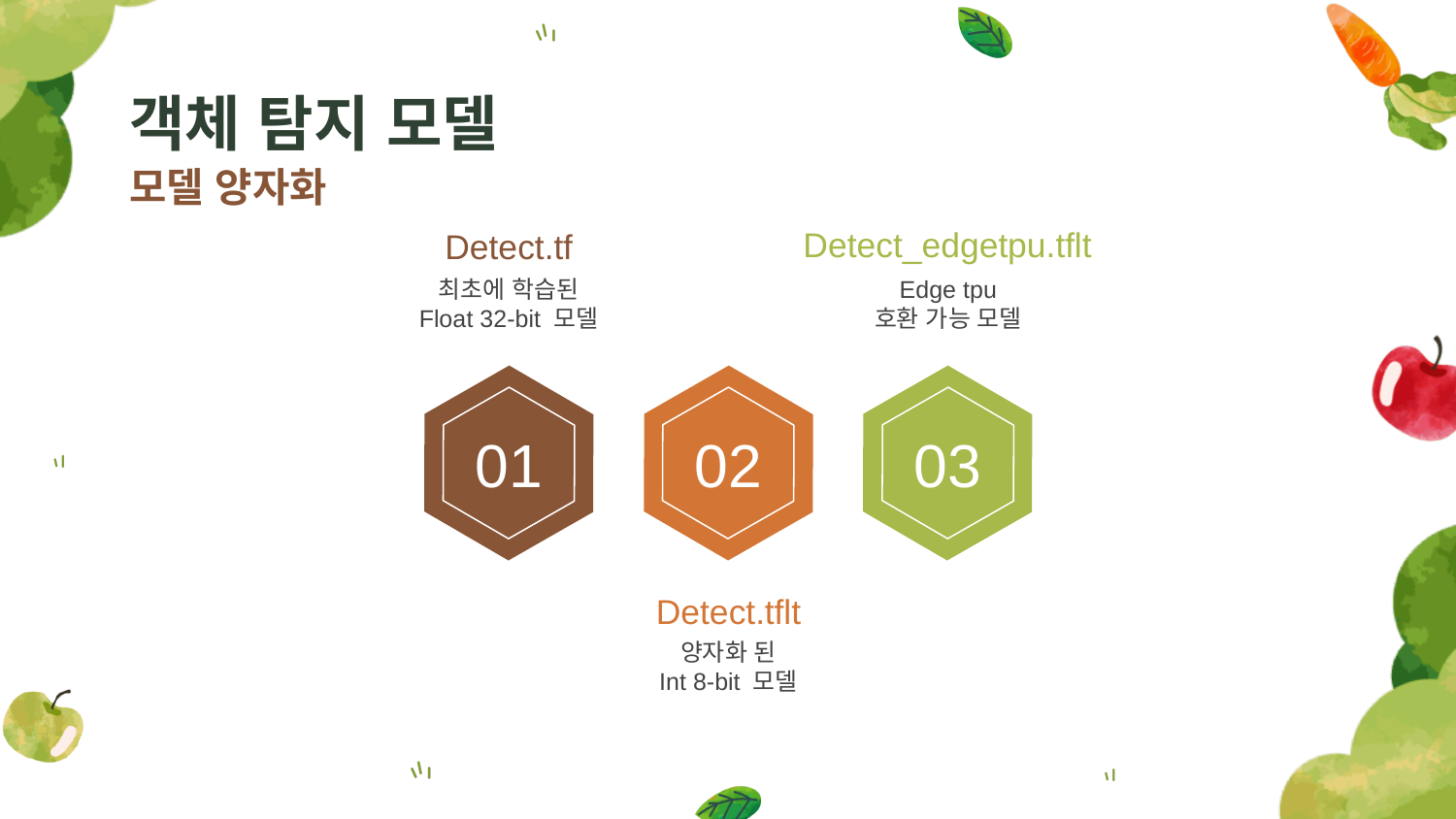

# 객체 탐지 모델
모델 양자화
Detect_edgetpu.tflt
Edge tpu
호환 가능 모델
03

Detect.tf
최초에 학습된
Float 32-bit 모델
01

02

Detect.tflt
양자화 된
Int 8-bit 모델